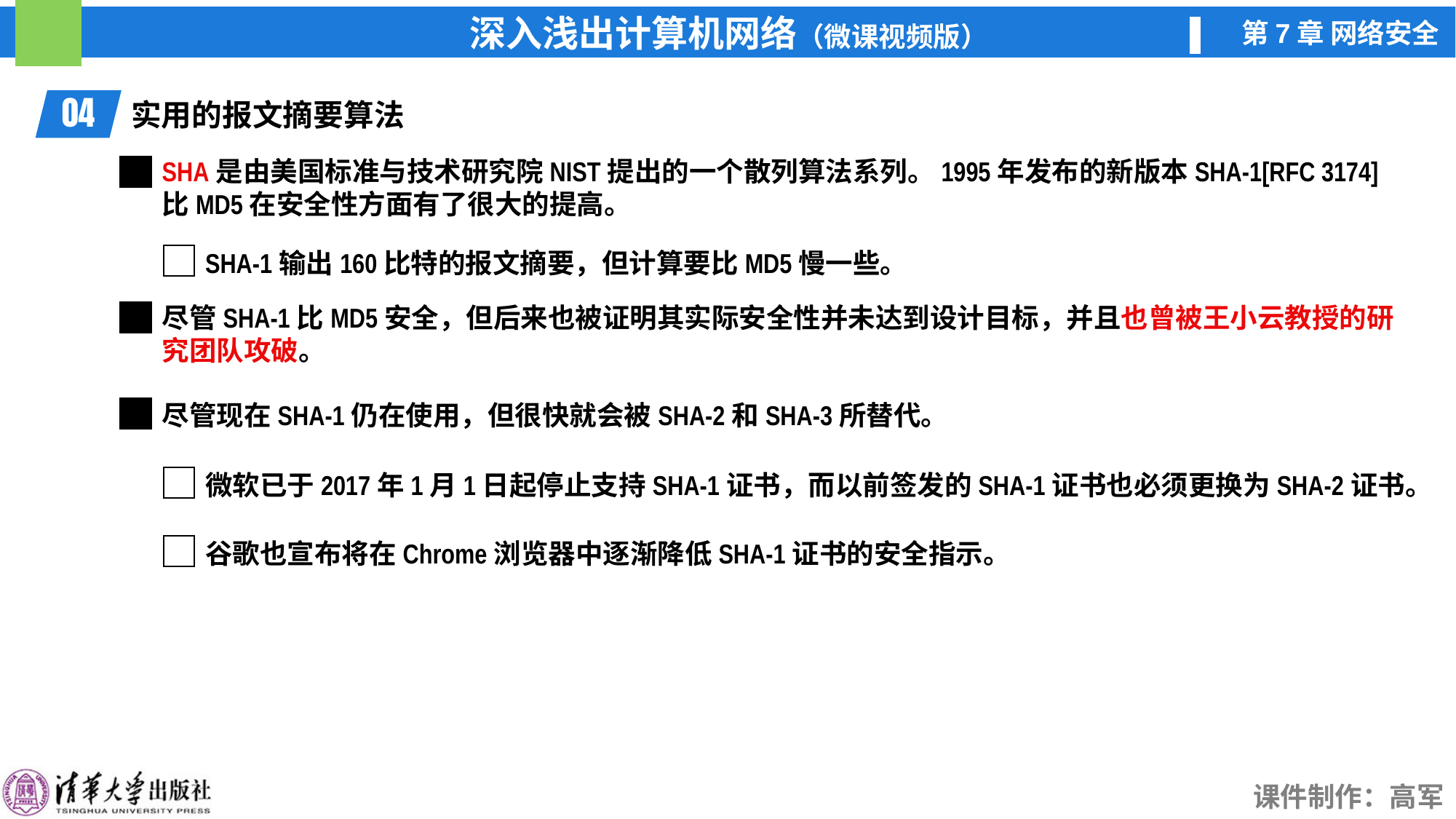

04
实用的报文摘要算法
SHA是由美国标准与技术研究院NIST提出的一个散列算法系列。1995年发布的新版本SHA-1[RFC 3174]比MD5在安全性方面有了很大的提高。

SHA-1输出160比特的报文摘要，但计算要比MD5慢一些。

尽管SHA-1比MD5安全，但后来也被证明其实际安全性并未达到设计目标，并且也曾被王小云教授的研究团队攻破。

尽管现在SHA-1仍在使用，但很快就会被SHA-2和SHA-3所替代。

微软已于2017年1月1日起停止支持SHA-1证书，而以前签发的SHA-1证书也必须更换为SHA-2证书。

谷歌也宣布将在Chrome浏览器中逐渐降低SHA-1证书的安全指示。